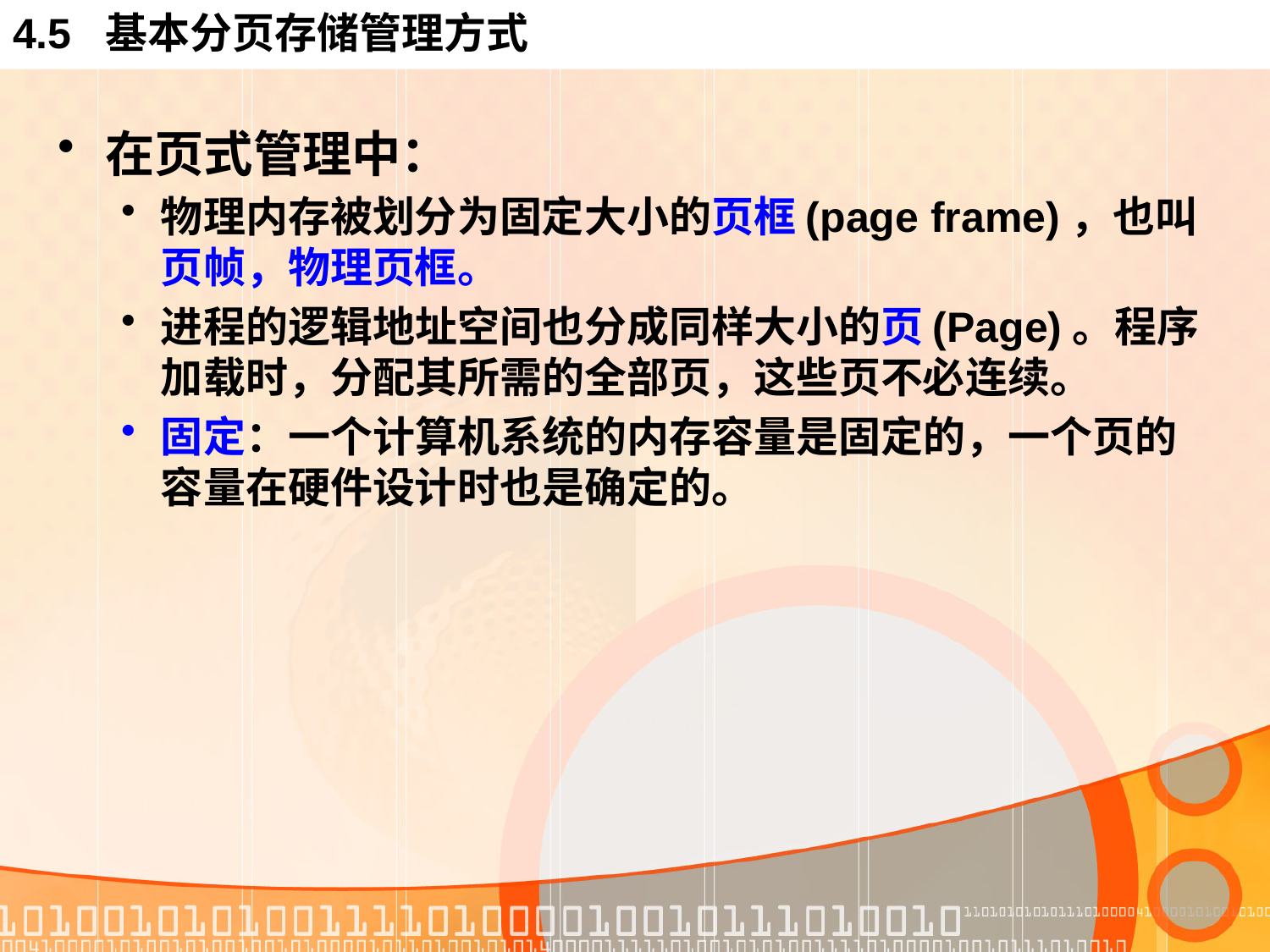

# 4.5  基本分页存储管理方式
在页式管理中：
物理内存被划分为固定大小的页框(page frame)，也叫页帧，物理页框。
进程的逻辑地址空间也分成同样大小的页(Page)。程序加载时，分配其所需的全部页，这些页不必连续。
固定：一个计算机系统的内存容量是固定的，一个页的容量在硬件设计时也是确定的。